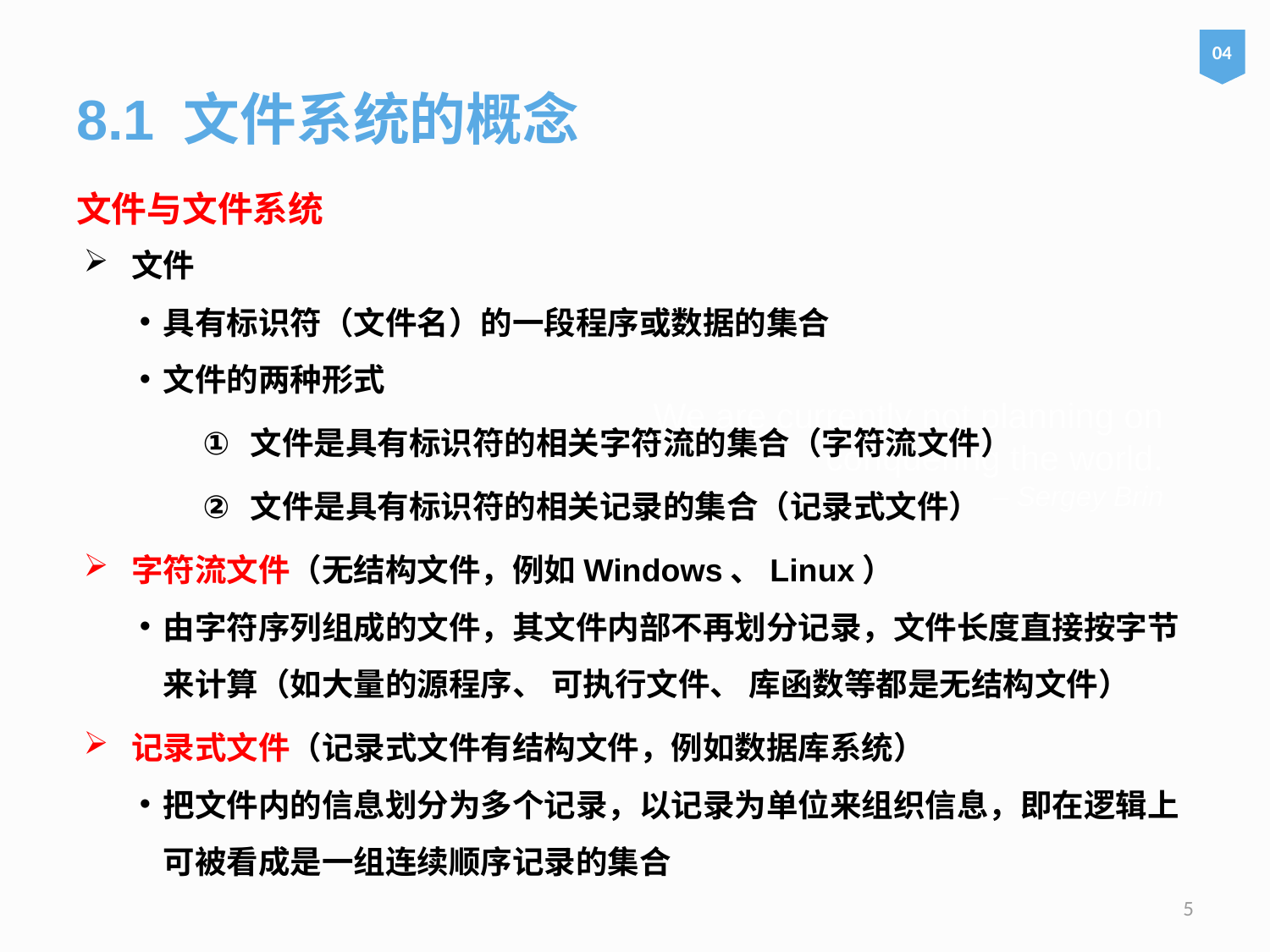

04
8.1 文件系统的概念
文件与文件系统
文件
具有标识符（文件名）的一段程序或数据的集合
文件的两种形式
文件是具有标识符的相关字符流的集合（字符流文件）
文件是具有标识符的相关记录的集合（记录式文件）
字符流文件（无结构文件，例如Windows、Linux）
由字符序列组成的文件，其文件内部不再划分记录，文件长度直接按字节来计算（如大量的源程序、 可执行文件、 库函数等都是无结构文件）
记录式文件（记录式文件有结构文件，例如数据库系统）
把文件内的信息划分为多个记录，以记录为单位来组织信息，即在逻辑上可被看成是一组连续顺序记录的集合

# We are currently not planning on conquering the world. – Sergey Brin
5